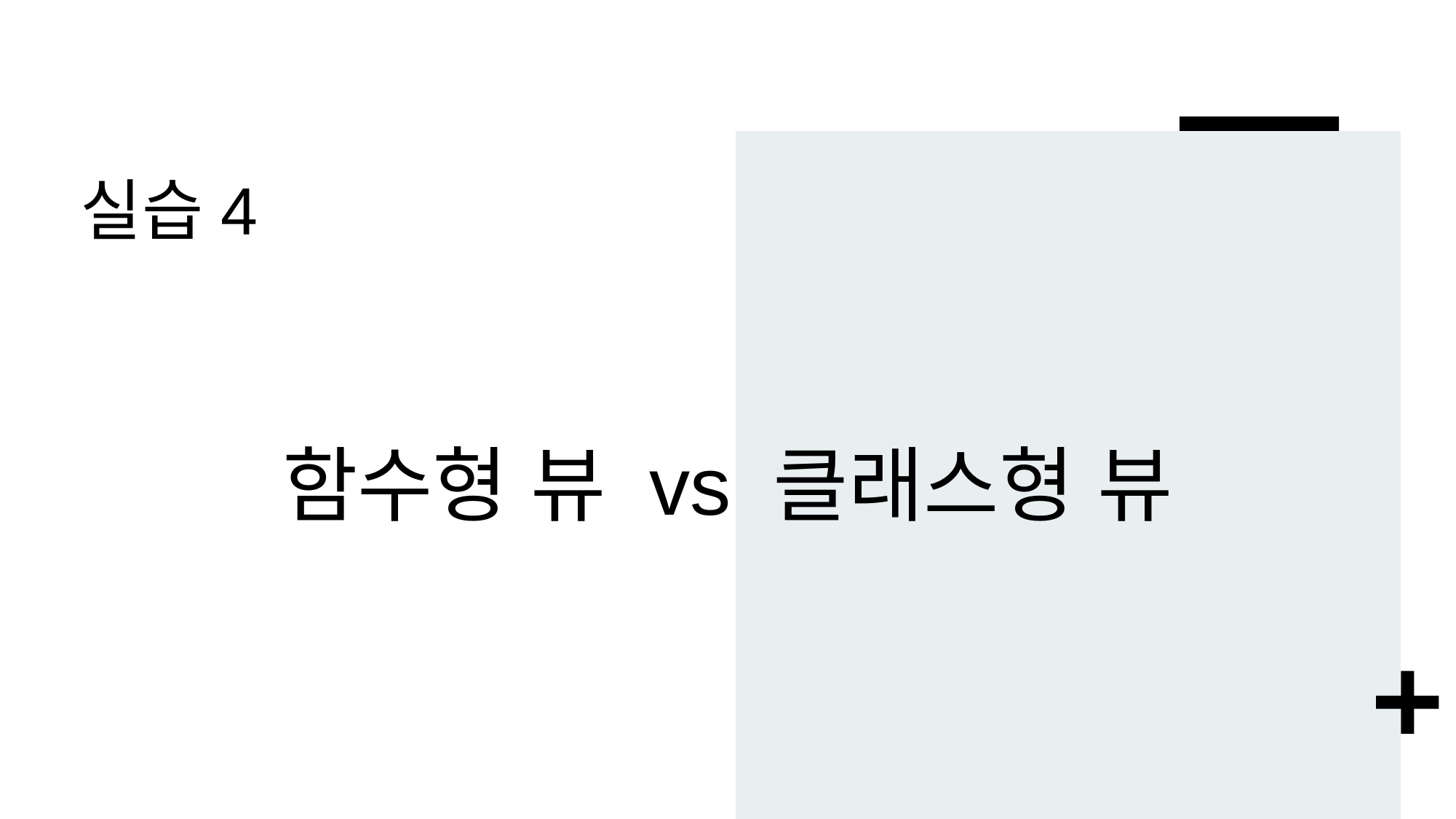

# 실습4
함수형 뷰 vs 클래스형 뷰